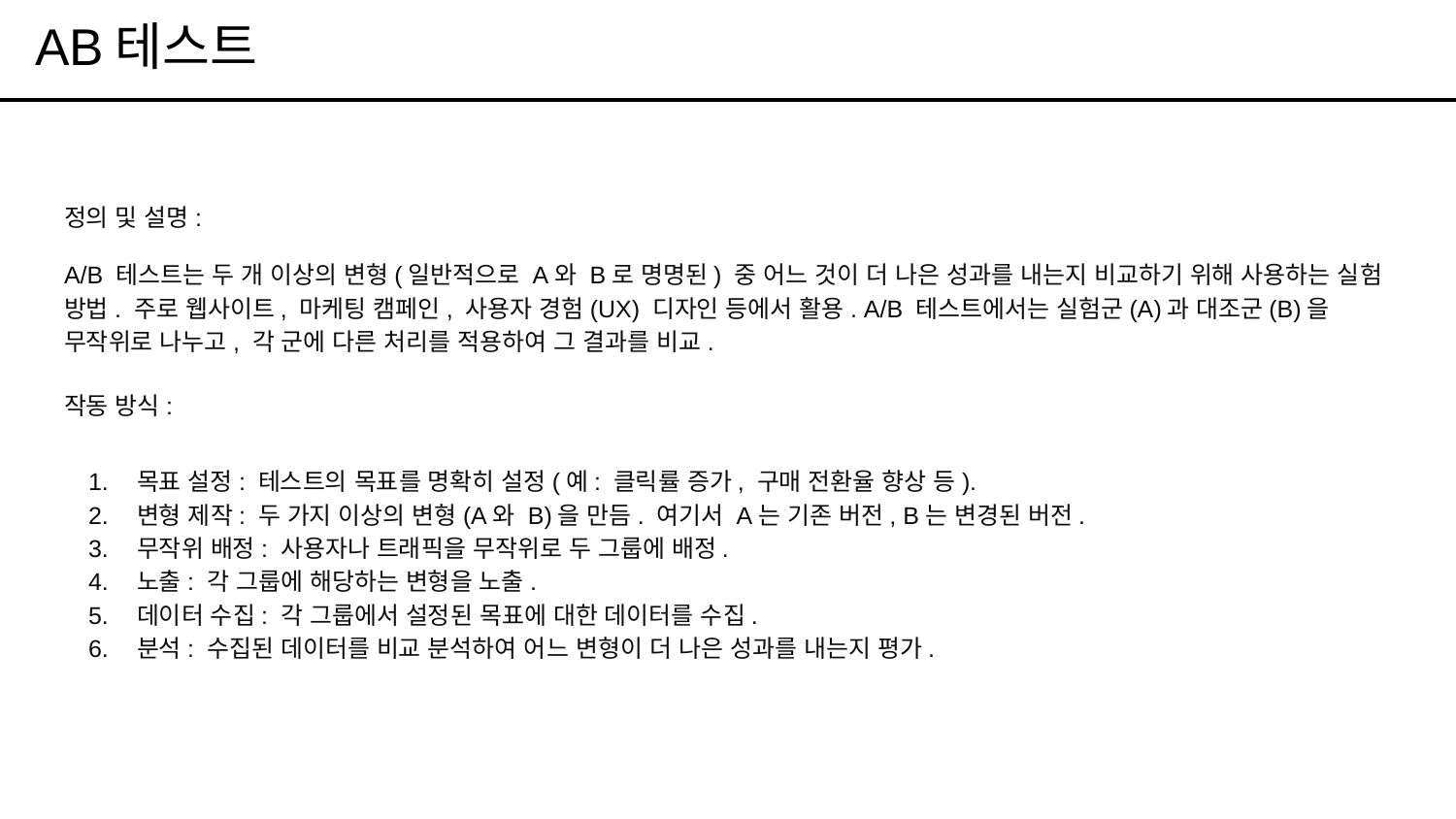

# AB테스트
정의 및 설명:
A/B 테스트는 두 개 이상의 변형(일반적으로 A와 B로 명명된) 중 어느 것이 더 나은 성과를 내는지 비교하기 위해 사용하는 실험 방법. 주로 웹사이트, 마케팅 캠페인, 사용자 경험(UX) 디자인 등에서 활용. A/B 테스트에서는 실험군(A)과 대조군(B)을 무작위로 나누고, 각 군에 다른 처리를 적용하여 그 결과를 비교.
작동 방식:
목표 설정: 테스트의 목표를 명확히 설정(예: 클릭률 증가, 구매 전환율 향상 등).
변형 제작: 두 가지 이상의 변형(A와 B)을 만듬. 여기서 A는 기존 버전, B는 변경된 버전.
무작위 배정: 사용자나 트래픽을 무작위로 두 그룹에 배정.
노출: 각 그룹에 해당하는 변형을 노출.
데이터 수집: 각 그룹에서 설정된 목표에 대한 데이터를 수집.
분석: 수집된 데이터를 비교 분석하여 어느 변형이 더 나은 성과를 내는지 평가.